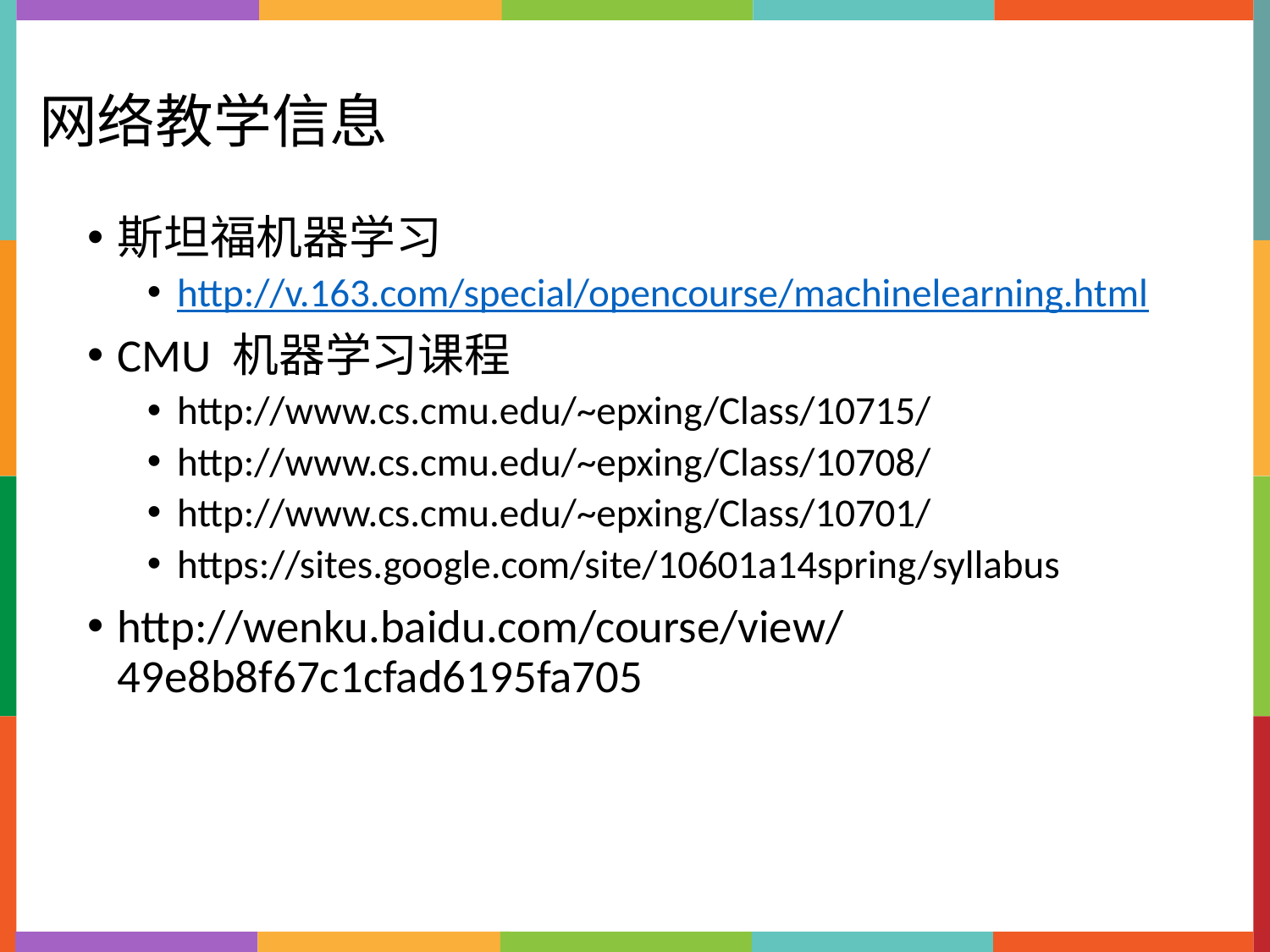

网络教学信息
斯坦福机器学习
http://v.163.com/special/opencourse/machinelearning.html
CMU 机器学习课程
http://www.cs.cmu.edu/~epxing/Class/10715/
http://www.cs.cmu.edu/~epxing/Class/10708/
http://www.cs.cmu.edu/~epxing/Class/10701/
https://sites.google.com/site/10601a14spring/syllabus
http://wenku.baidu.com/course/view/49e8b8f67c1cfad6195fa705